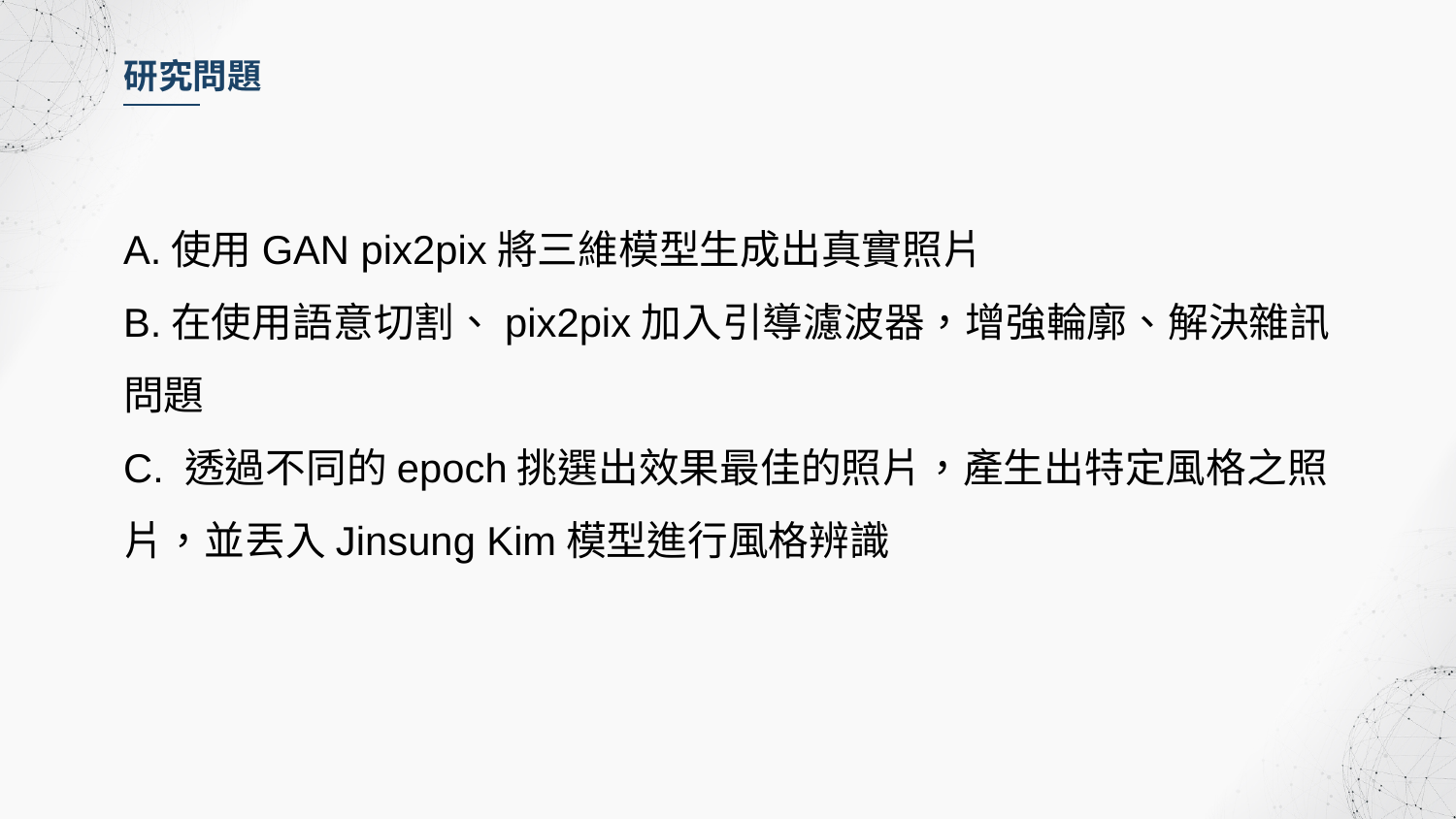

研究問題
A.使用GAN pix2pix將三維模型生成出真實照片
B.在使用語意切割、pix2pix加入引導濾波器，增強輪廓、解決雜訊問題
C. 透過不同的epoch挑選出效果最佳的照片，產生出特定風格之照片，並丟入Jinsung Kim模型進行風格辨識